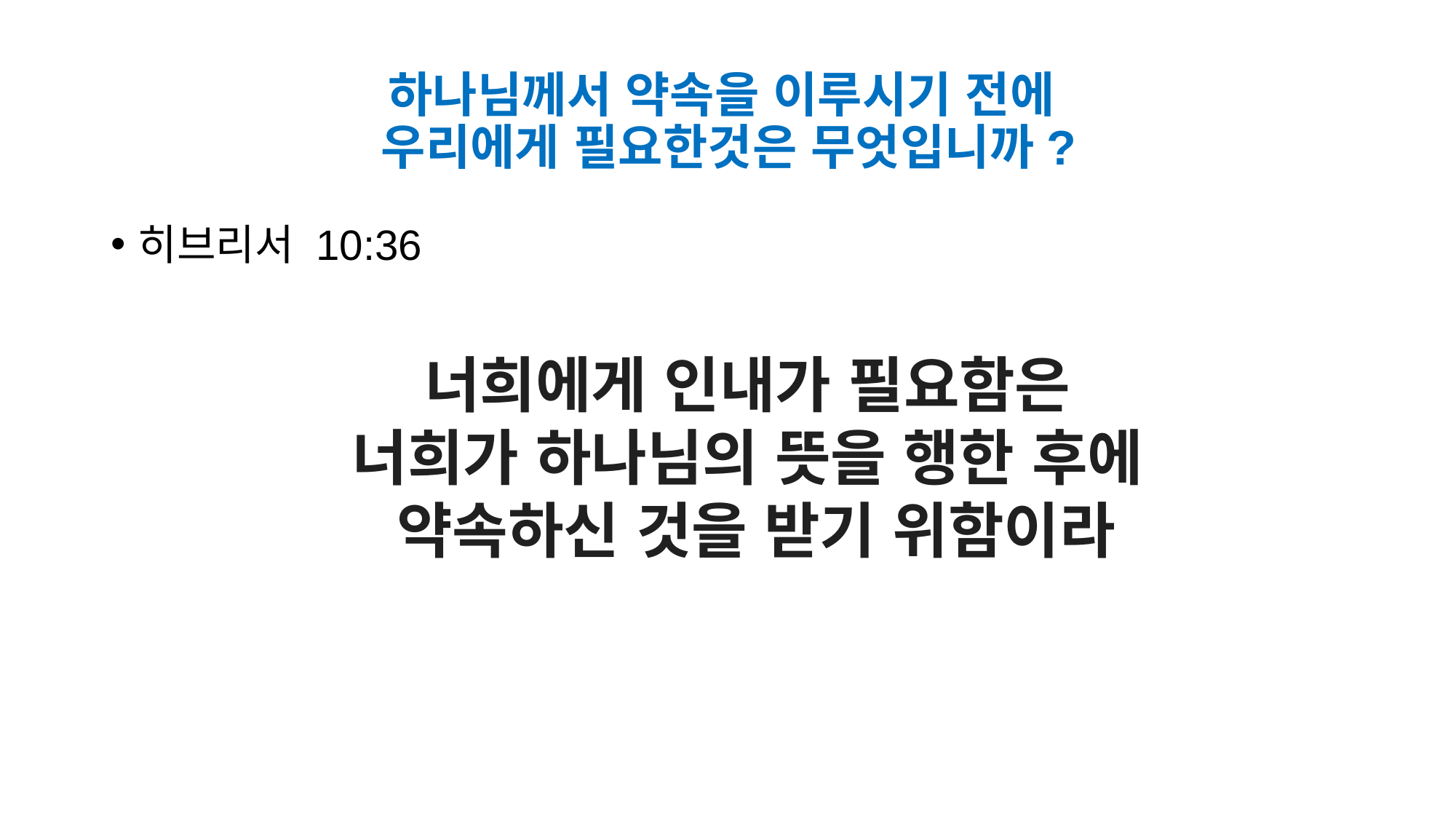

# 하나님께서 약속을 이루시기 전에 우리에게 필요한것은 무엇입니까?
히브리서 10:36
너희에게 인내가 필요함은
너희가 하나님의 뜻을 행한 후에
약속하신 것을 받기 위함이라